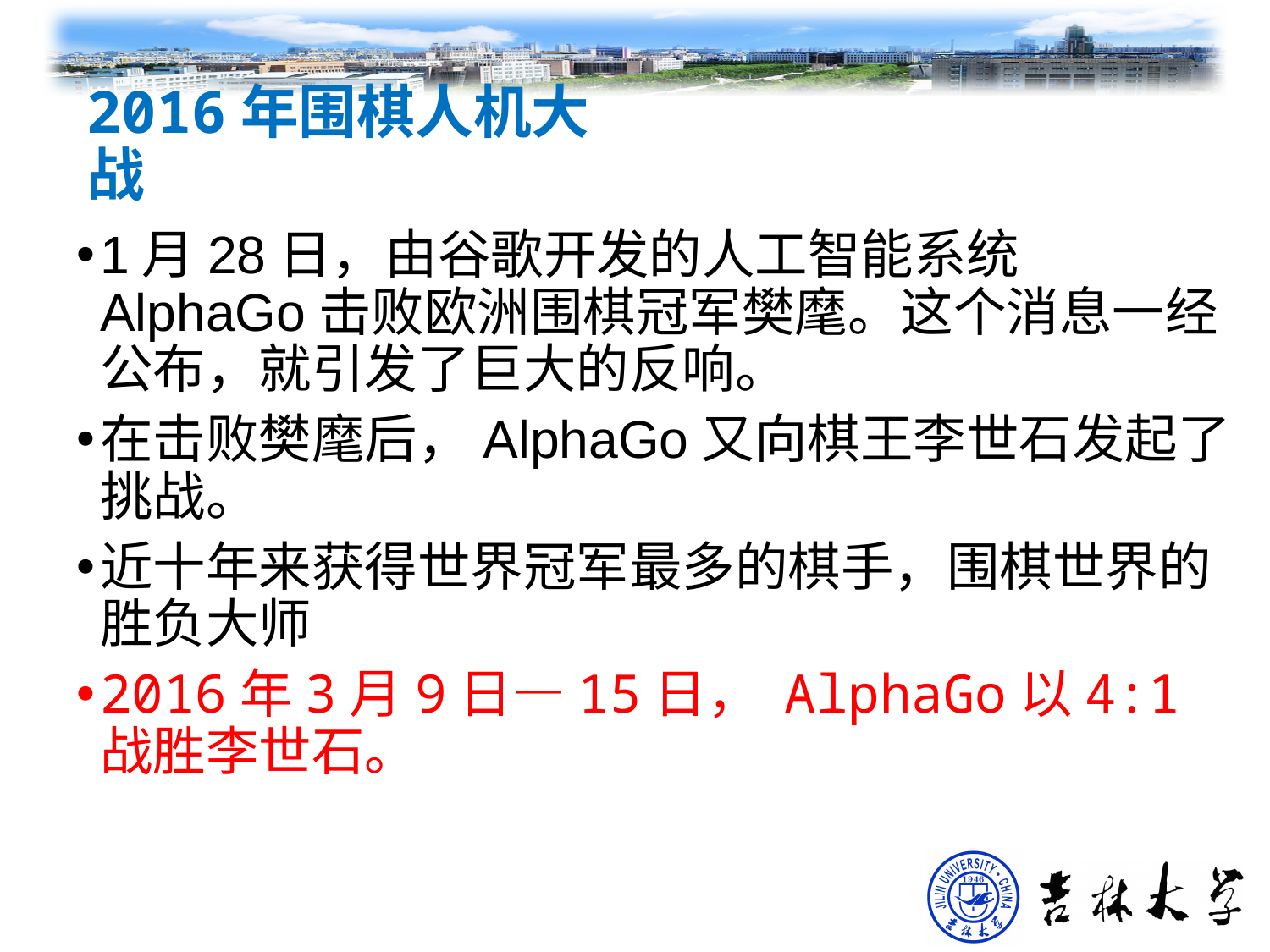

# 2016年围棋人机大战
1月28日，由谷歌开发的人工智能系统AlphaGo击败欧洲围棋冠军樊麾。这个消息一经公布，就引发了巨大的反响。
在击败樊麾后，AlphaGo又向棋王李世石发起了挑战。
近十年来获得世界冠军最多的棋手，围棋世界的胜负大师
2016年3月9日—15日， AlphaGo以4:1战胜李世石。